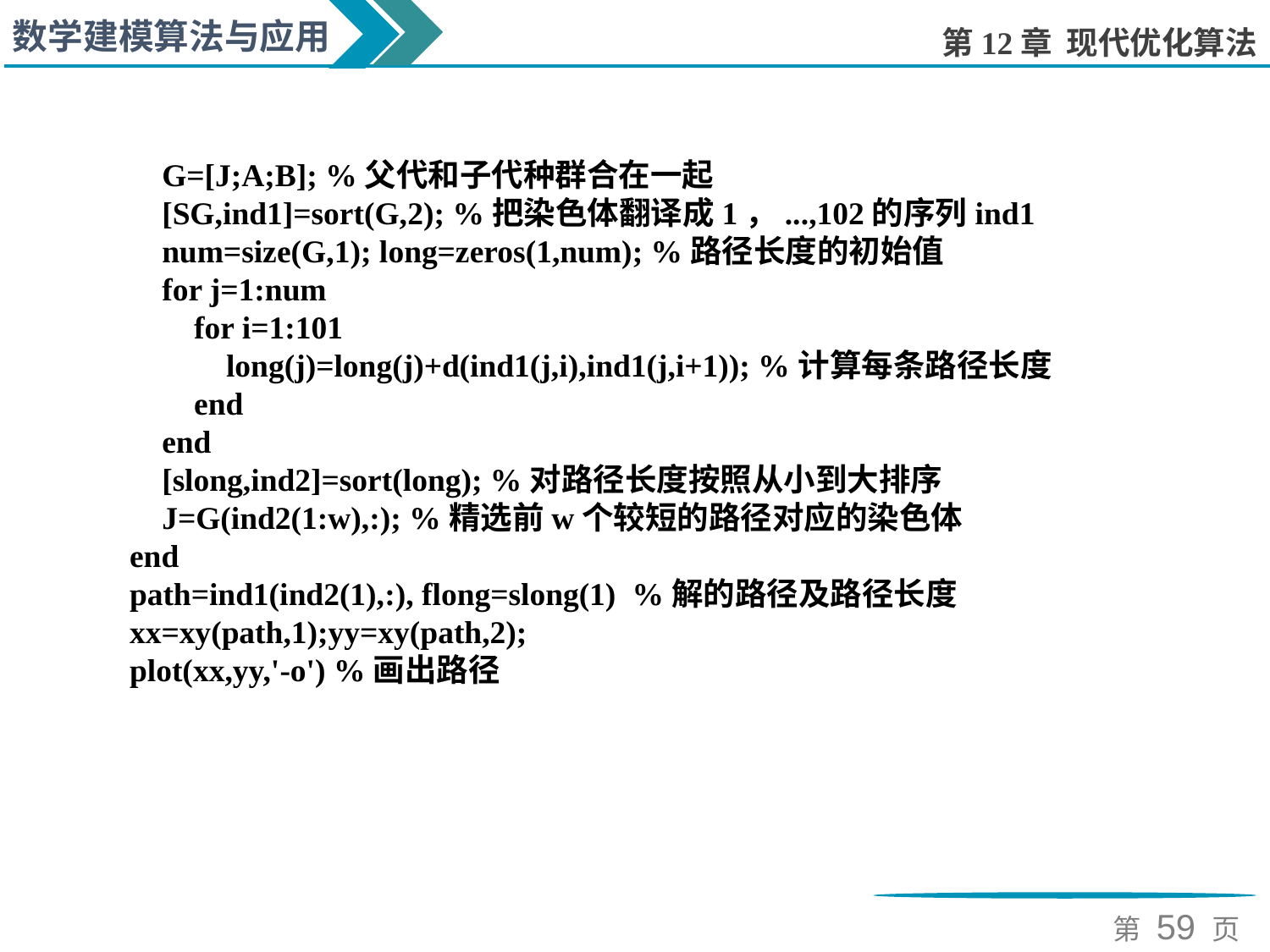

G=[J;A;B]; %父代和子代种群合在一起
    [SG,ind1]=sort(G,2); %把染色体翻译成1，...,102的序列ind1
    num=size(G,1); long=zeros(1,num); %路径长度的初始值
    for j=1:num
        for i=1:101
            long(j)=long(j)+d(ind1(j,i),ind1(j,i+1)); %计算每条路径长度
        end
    end
    [slong,ind2]=sort(long); %对路径长度按照从小到大排序
    J=G(ind2(1:w),:); %精选前w个较短的路径对应的染色体
end
path=ind1(ind2(1),:), flong=slong(1)  %解的路径及路径长度
xx=xy(path,1);yy=xy(path,2);
plot(xx,yy,'-o') %画出路径